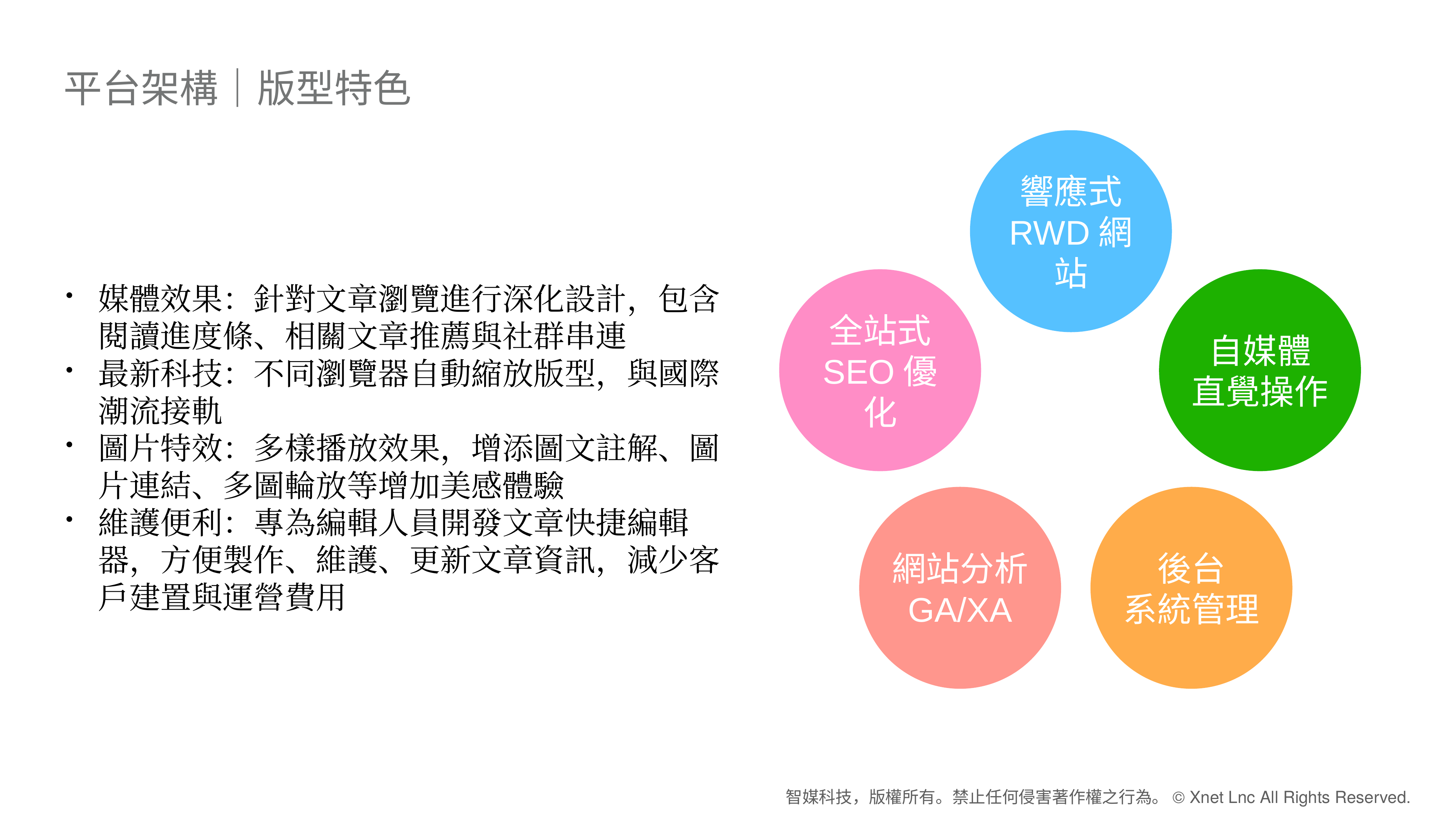

# 平台架構｜版型特色
響應式
RWD網站
全站式
SEO優化
自媒體
直覺操作
網站分析
GA/XA
後台
系統管理

媒體效果：針對文章瀏覽進行深化設計，包含閱讀進度條、相關文章推薦與社群串連
最新科技：不同瀏覽器自動縮放版型，與國際潮流接軌
圖片特效：多樣播放效果，增添圖文註解、圖片連結、多圖輪放等增加美感體驗
維護便利：專為編輯人員開發文章快捷編輯器，方便製作、維護、更新文章資訊，減少客戶建置與運營費用
智媒科技，版權所有。禁止任何侵害著作權之行為。© Xnet Lnc All Rights Reserved.